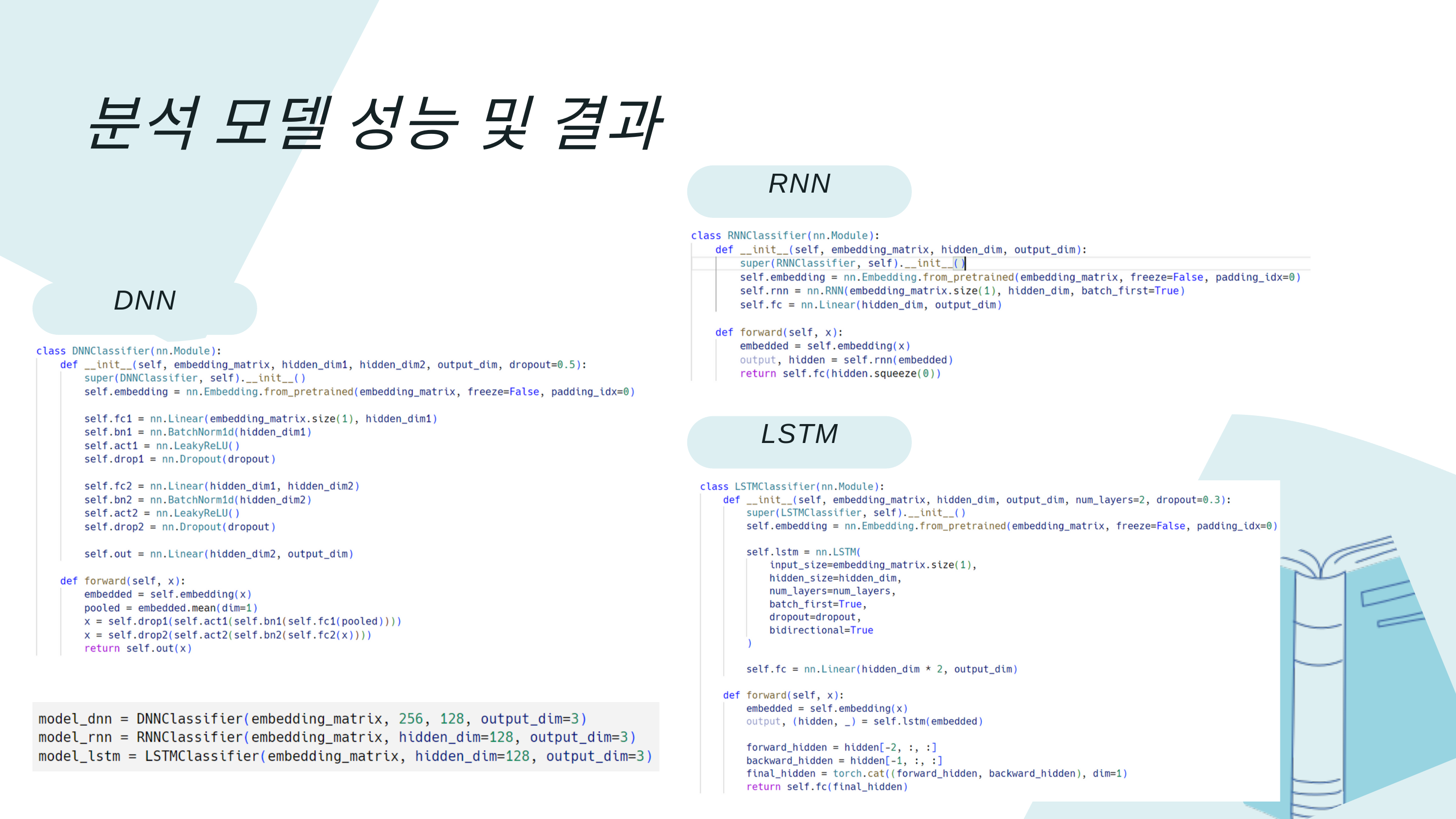

분석 모델 성능 및 결과

RNN

DNN

LSTM